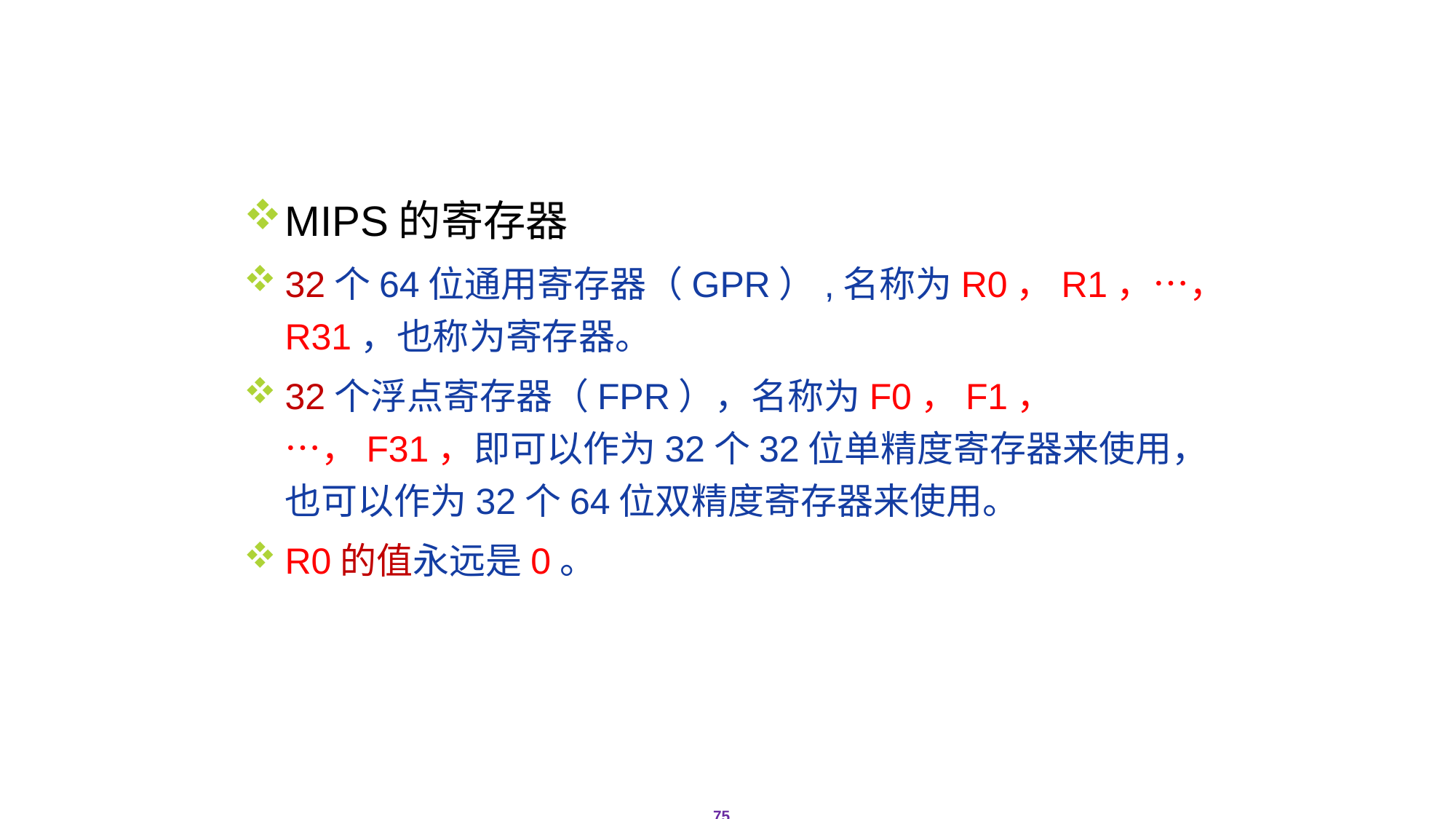

# 2.9 MIPS系统结构
MIPS的寄存器
32个64位通用寄存器（GPR）,名称为R0，R1，…，R31，也称为寄存器。
32个浮点寄存器（FPR），名称为F0，F1， …，F31，即可以作为32个32位单精度寄存器来使用，也可以作为32个64位双精度寄存器来使用。
R0的值永远是0。
75